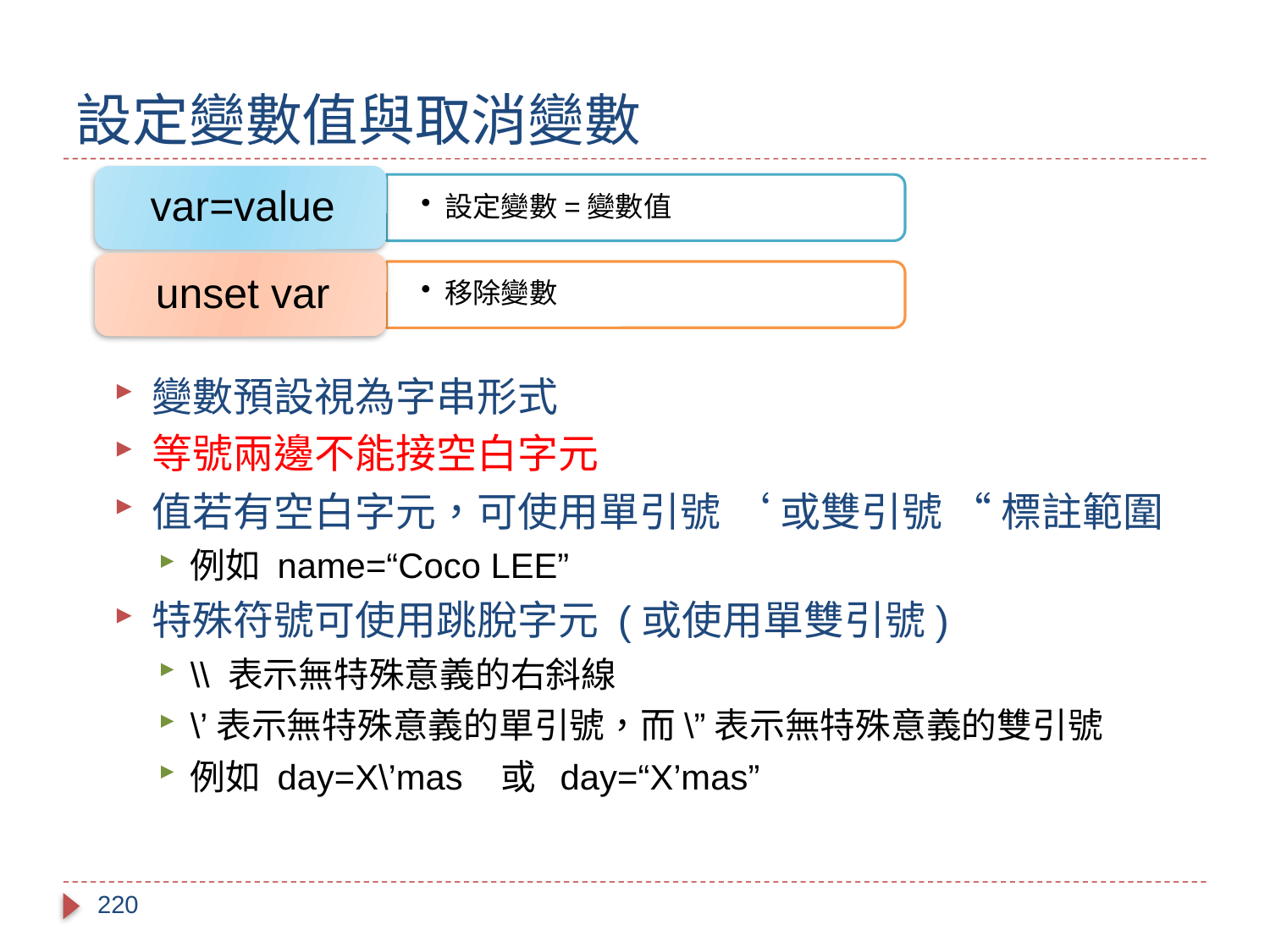

# 設定變數值與取消變數
設定變數=變數值
var=value
移除變數
unset var

變數預設視為字串形式
等號兩邊不能接空白字元
值若有空白字元，可使用單引號 ‘ 或雙引號 “ 標註範圍
例如 name=“Coco LEE”
特殊符號可使用跳脫字元 (或使用單雙引號)
\\ 表示無特殊意義的右斜線
\’表示無特殊意義的單引號，而\”表示無特殊意義的雙引號
例如 day=X\’mas   或  day=“X’mas”

220